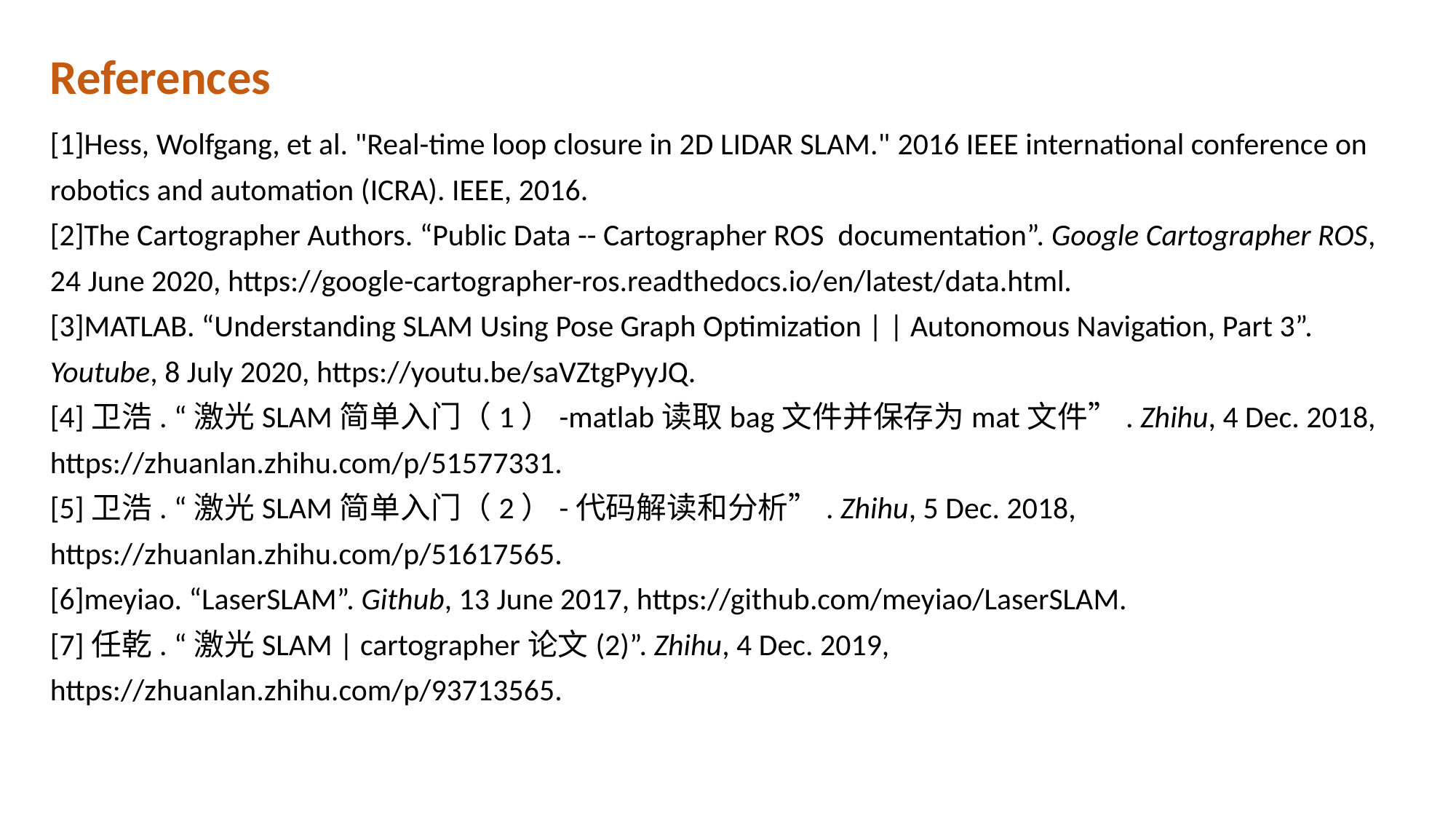

References
[1]Hess, Wolfgang, et al. "Real-time loop closure in 2D LIDAR SLAM." 2016 IEEE international conference on robotics and automation (ICRA). IEEE, 2016.
[2]The Cartographer Authors. “Public Data -- Cartographer ROS  documentation”. Google Cartographer ROS, 24 June 2020, https://google-cartographer-ros.readthedocs.io/en/latest/data.html.
[3]MATLAB. “Understanding SLAM Using Pose Graph Optimization | | Autonomous Navigation, Part 3”. Youtube, 8 July 2020, https://youtu.be/saVZtgPyyJQ.
[4]卫浩. “激光SLAM简单入门（1）-matlab读取bag文件并保存为mat文件”. Zhihu, 4 Dec. 2018, https://zhuanlan.zhihu.com/p/51577331.
[5]卫浩. “激光SLAM简单入门（2）-代码解读和分析”. Zhihu, 5 Dec. 2018, https://zhuanlan.zhihu.com/p/51617565.
[6]meyiao. “LaserSLAM”. Github, 13 June 2017, https://github.com/meyiao/LaserSLAM.
[7]任乾. “激光SLAM | cartographer论文(2)”. Zhihu, 4 Dec. 2019, https://zhuanlan.zhihu.com/p/93713565.